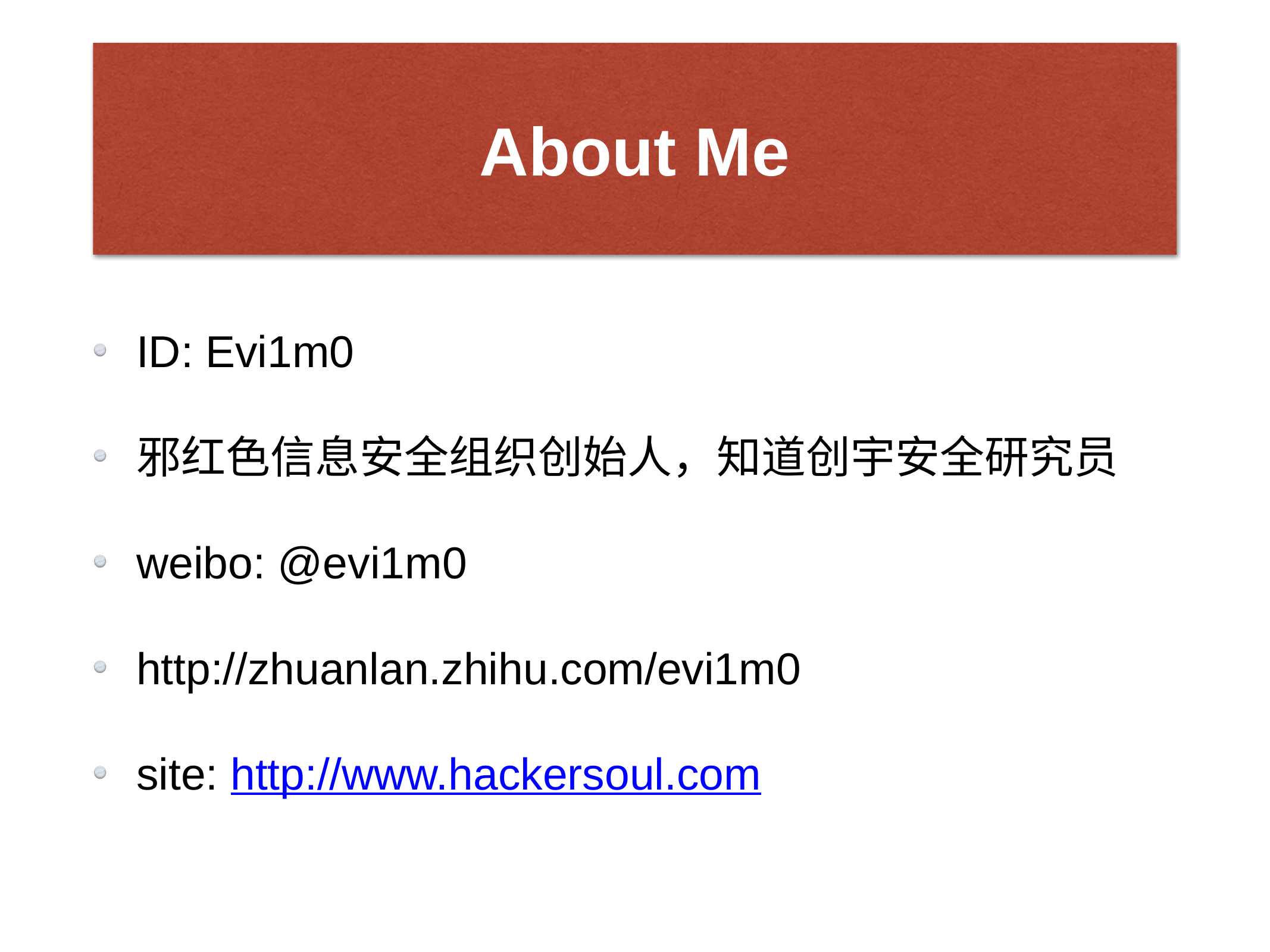

# About Me
ID: Evi1m0
邪红色信息安全组织创始人，知道创宇安全研究员
weibo: @evi1m0
http://zhuanlan.zhihu.com/evi1m0
site: http://www.hackersoul.com